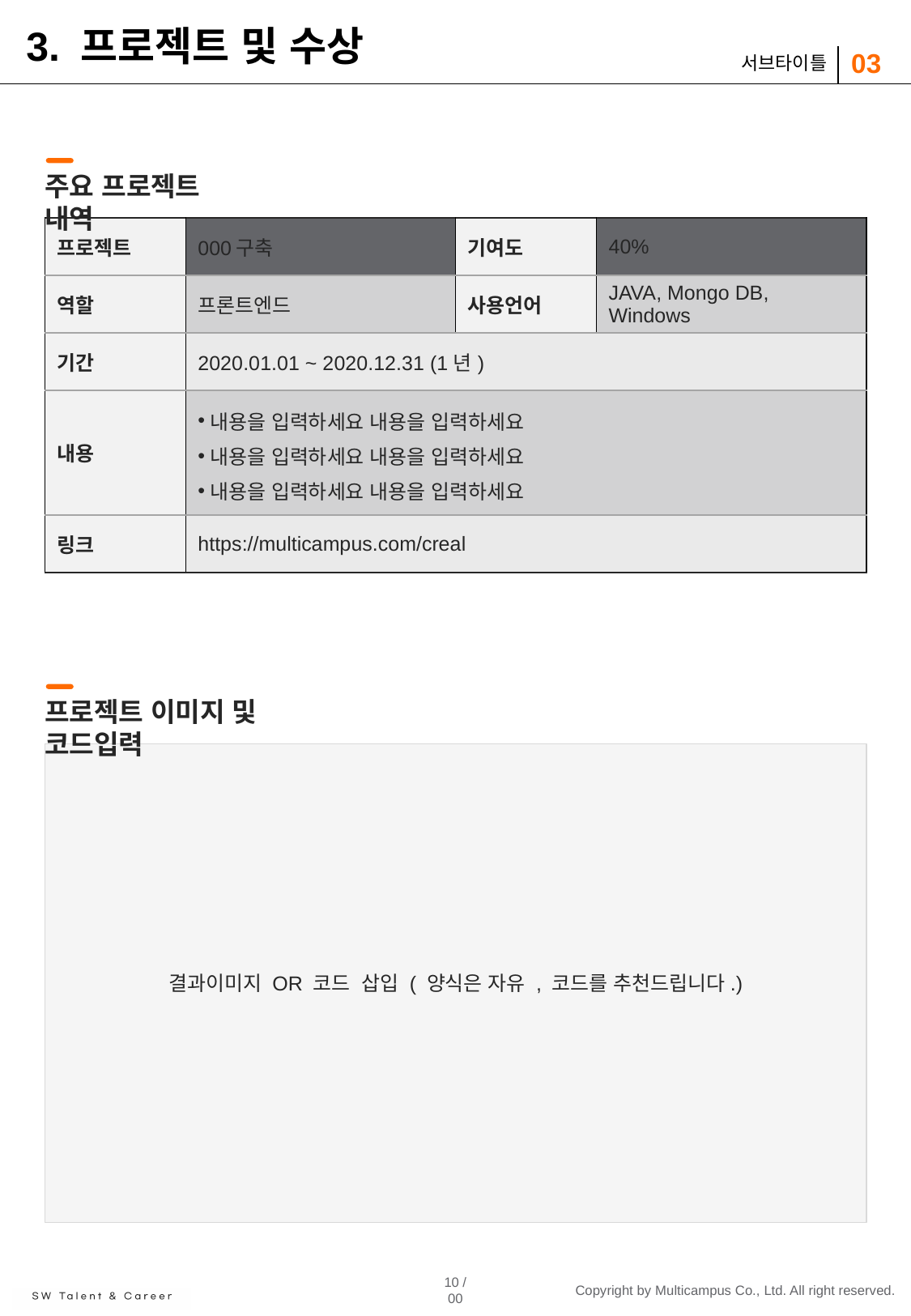

# 3. 프로젝트 및 수상
03
서브타이틀
주요 프로젝트 내역
| 프로젝트 | 000구축 | 기여도 | 40% |
| --- | --- | --- | --- |
| 역할 | 프론트엔드 | 사용언어 | JAVA, Mongo DB, Windows |
| 기간 | 2020.01.01 ~ 2020.12.31 (1년) |  |  |
| 내용 | 내용을 입력하세요 내용을 입력하세요 내용을 입력하세요 내용을 입력하세요 내용을 입력하세요 내용을 입력하세요 |  |  |
| 링크 | https://multicampus.com/creal |  |  |
프로젝트 이미지 및 코드입력
결과이미지 OR 코드  삽입 ( 양식은 자유 , 코드를 추천드립니다.)